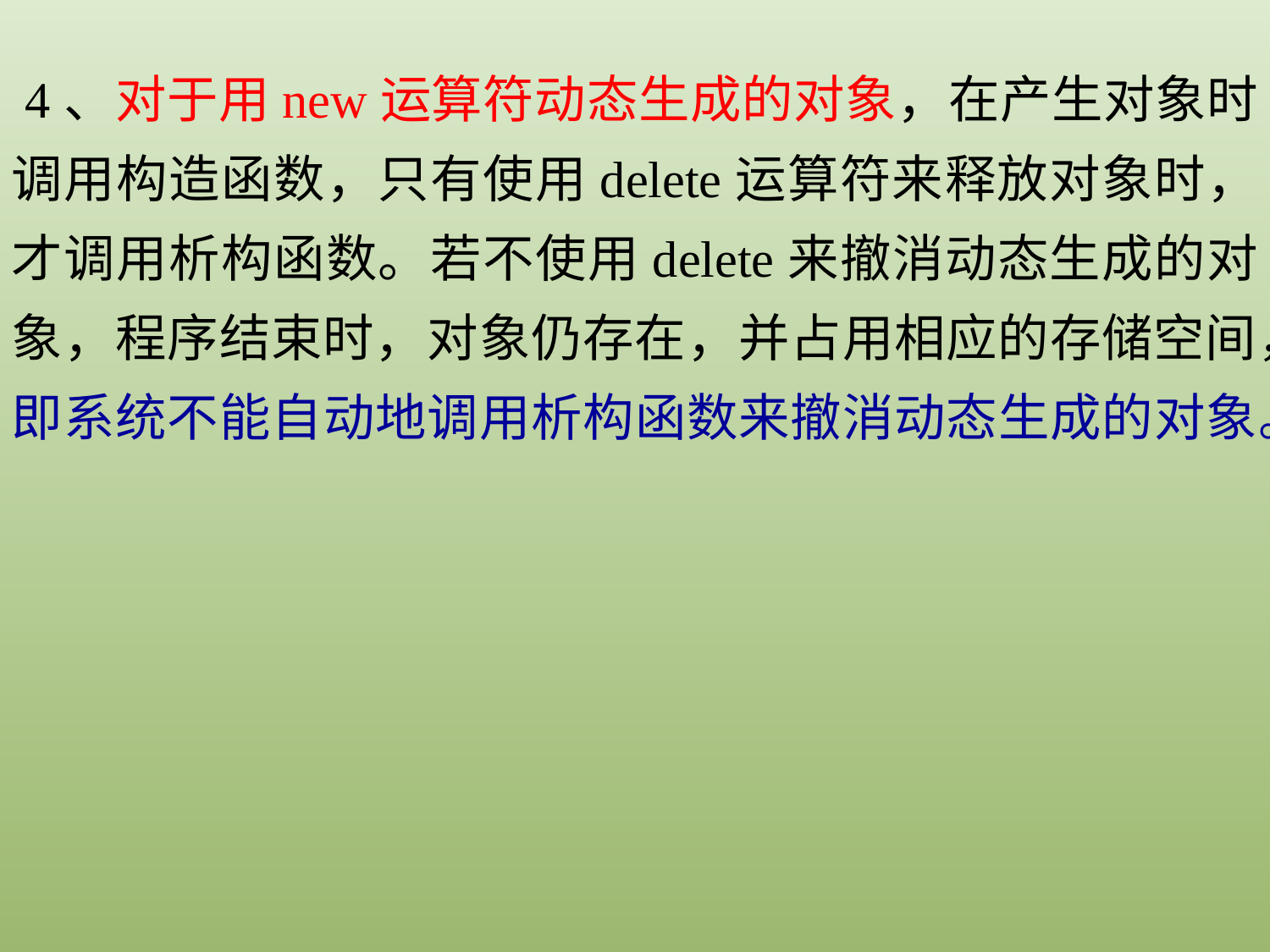

4、对于用new运算符动态生成的对象，在产生对象时调用构造函数，只有使用delete运算符来释放对象时，才调用析构函数。若不使用delete来撤消动态生成的对象，程序结束时，对象仍存在，并占用相应的存储空间，即系统不能自动地调用析构函数来撤消动态生成的对象。
682